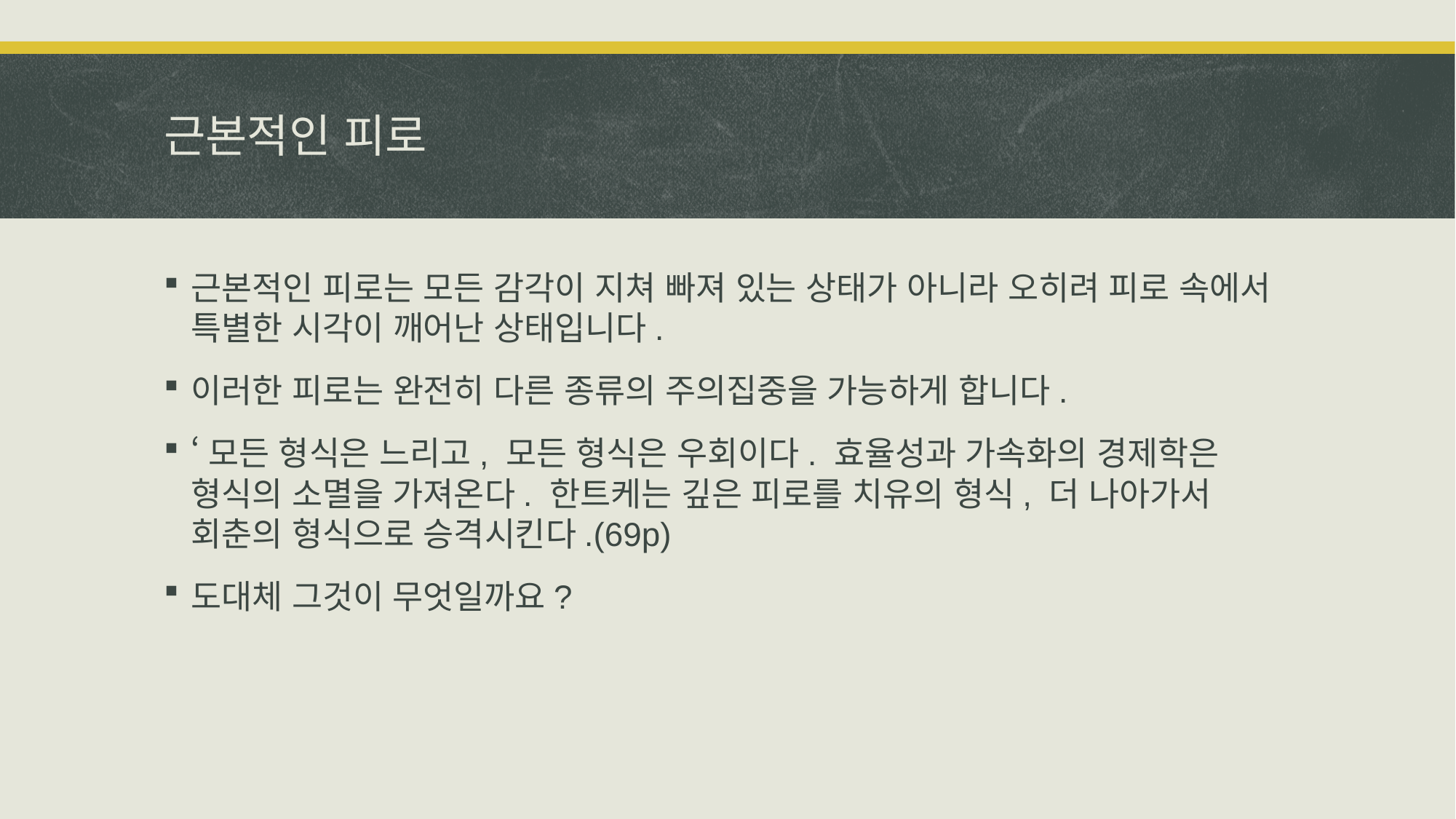

# 근본적인 피로
근본적인 피로는 모든 감각이 지쳐 빠져 있는 상태가 아니라 오히려 피로 속에서 특별한 시각이 깨어난 상태입니다.
이러한 피로는 완전히 다른 종류의 주의집중을 가능하게 합니다.
‘모든 형식은 느리고, 모든 형식은 우회이다. 효율성과 가속화의 경제학은 형식의 소멸을 가져온다. 한트케는 깊은 피로를 치유의 형식, 더 나아가서 회춘의 형식으로 승격시킨다.(69p)
도대체 그것이 무엇일까요?